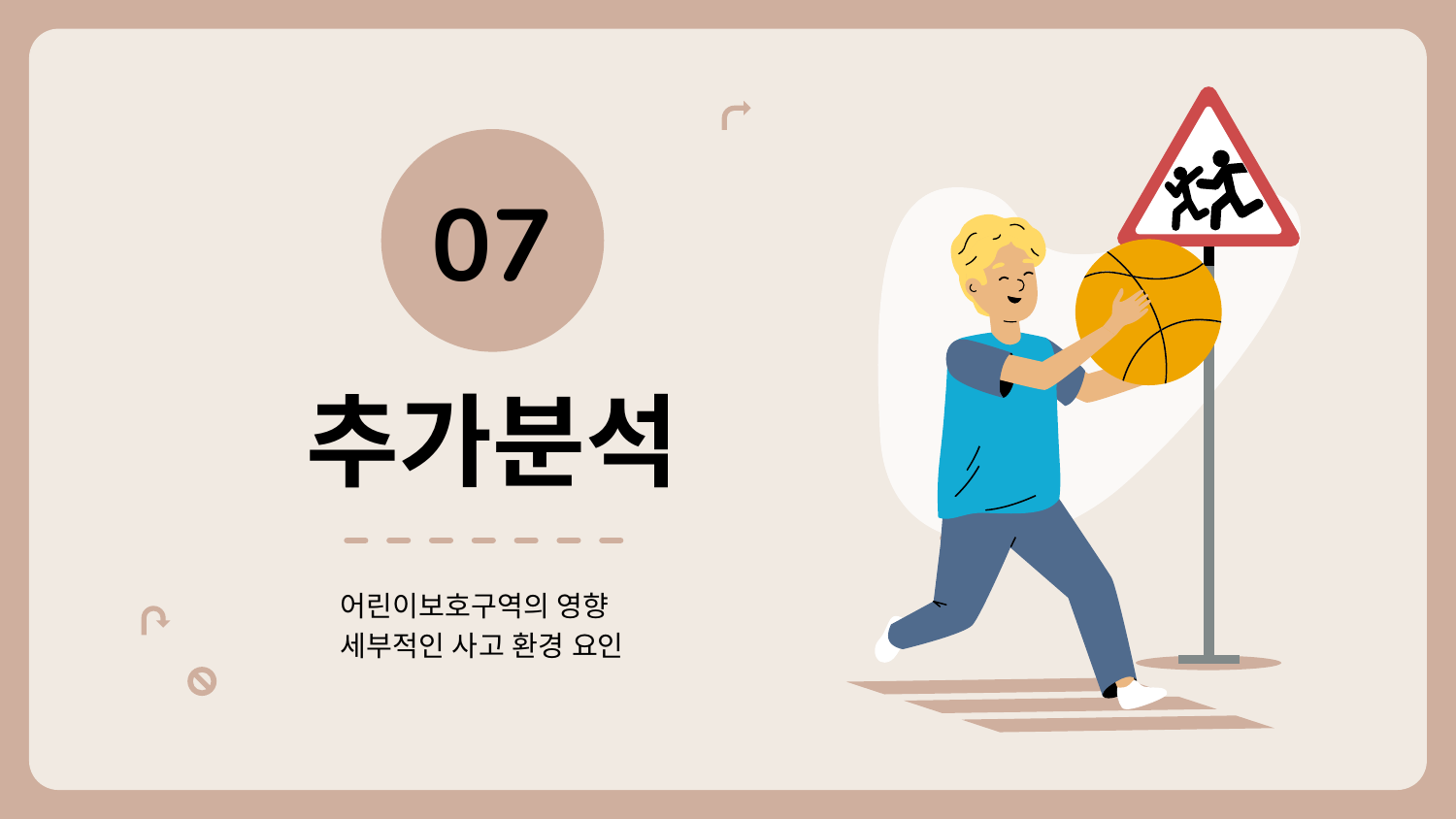

07
# 추가분석

어린이보호구역의 영향
세부적인 사고 환경 요인